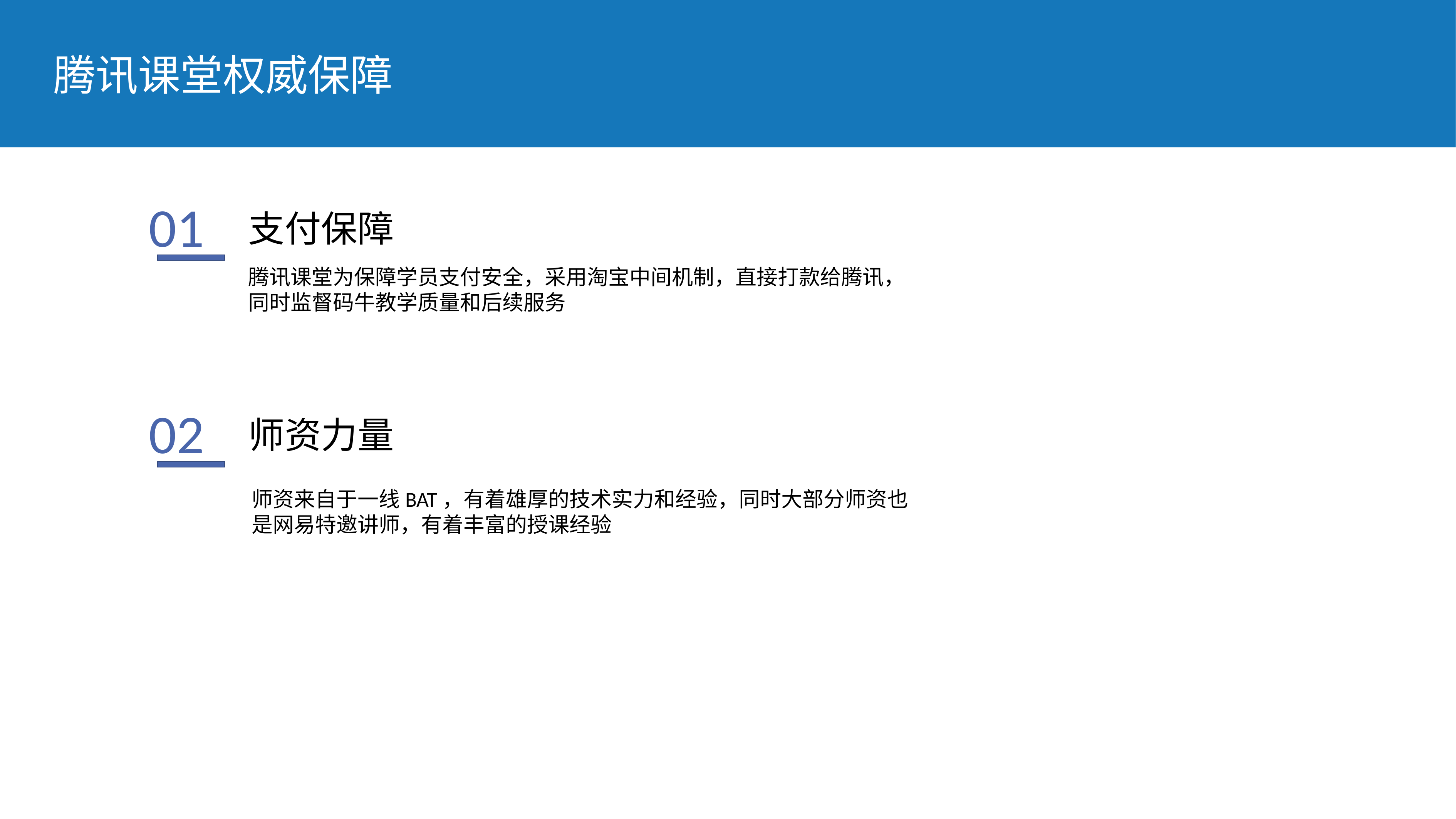

腾讯课堂权威保障
01
支付保障

腾讯课堂为保障学员支付安全，采用淘宝中间机制，直接打款给腾讯，同时监督码牛教学质量和后续服务
02
师资力量

师资来自于一线BAT，有着雄厚的技术实力和经验，同时大部分师资也是网易特邀讲师，有着丰富的授课经验